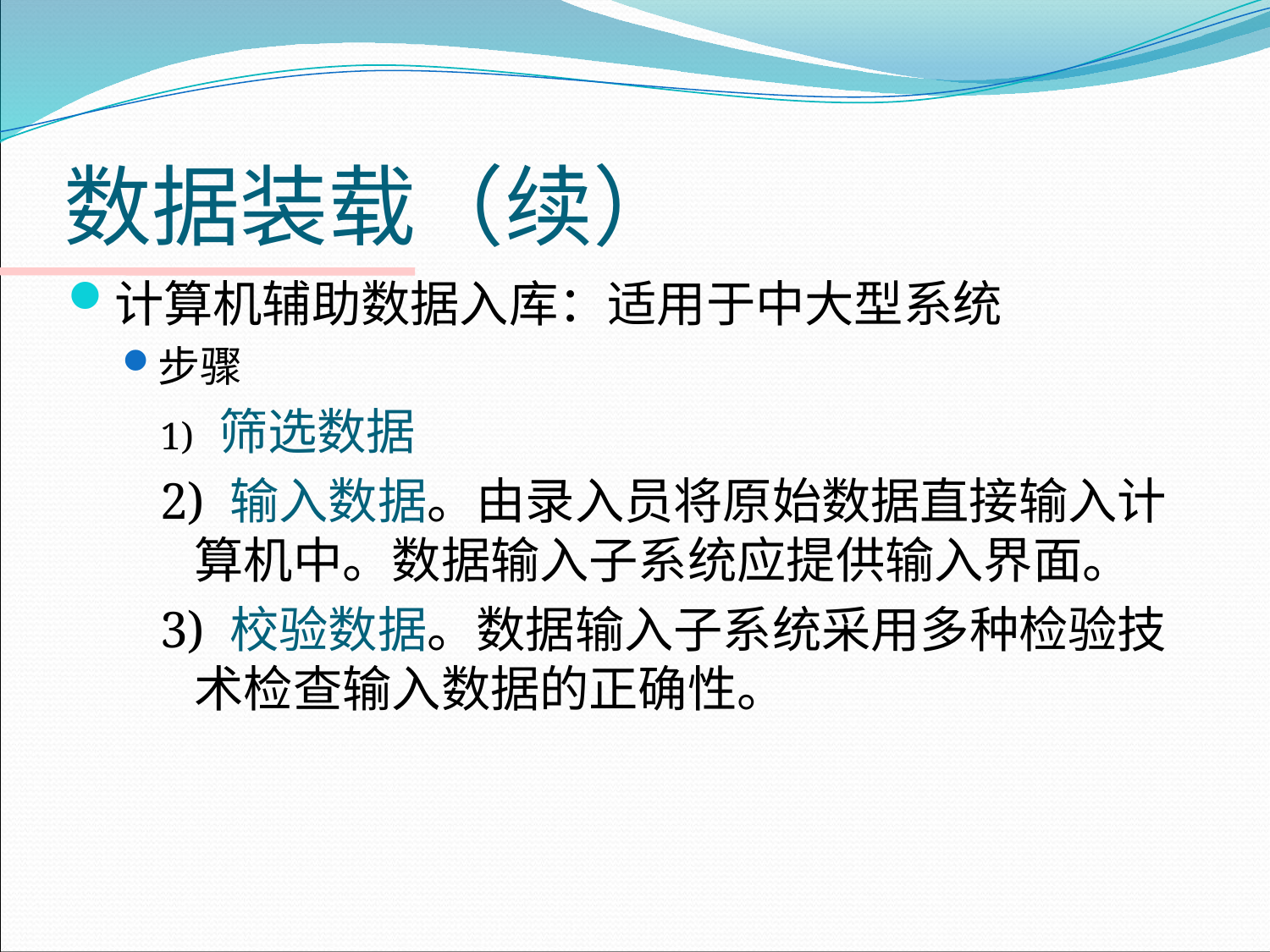

# 数据装载（续）
计算机辅助数据入库：适用于中大型系统
步骤
1) 筛选数据
2) 输入数据。由录入员将原始数据直接输入计算机中。数据输入子系统应提供输入界面。
3) 校验数据。数据输入子系统采用多种检验技术检查输入数据的正确性。

806